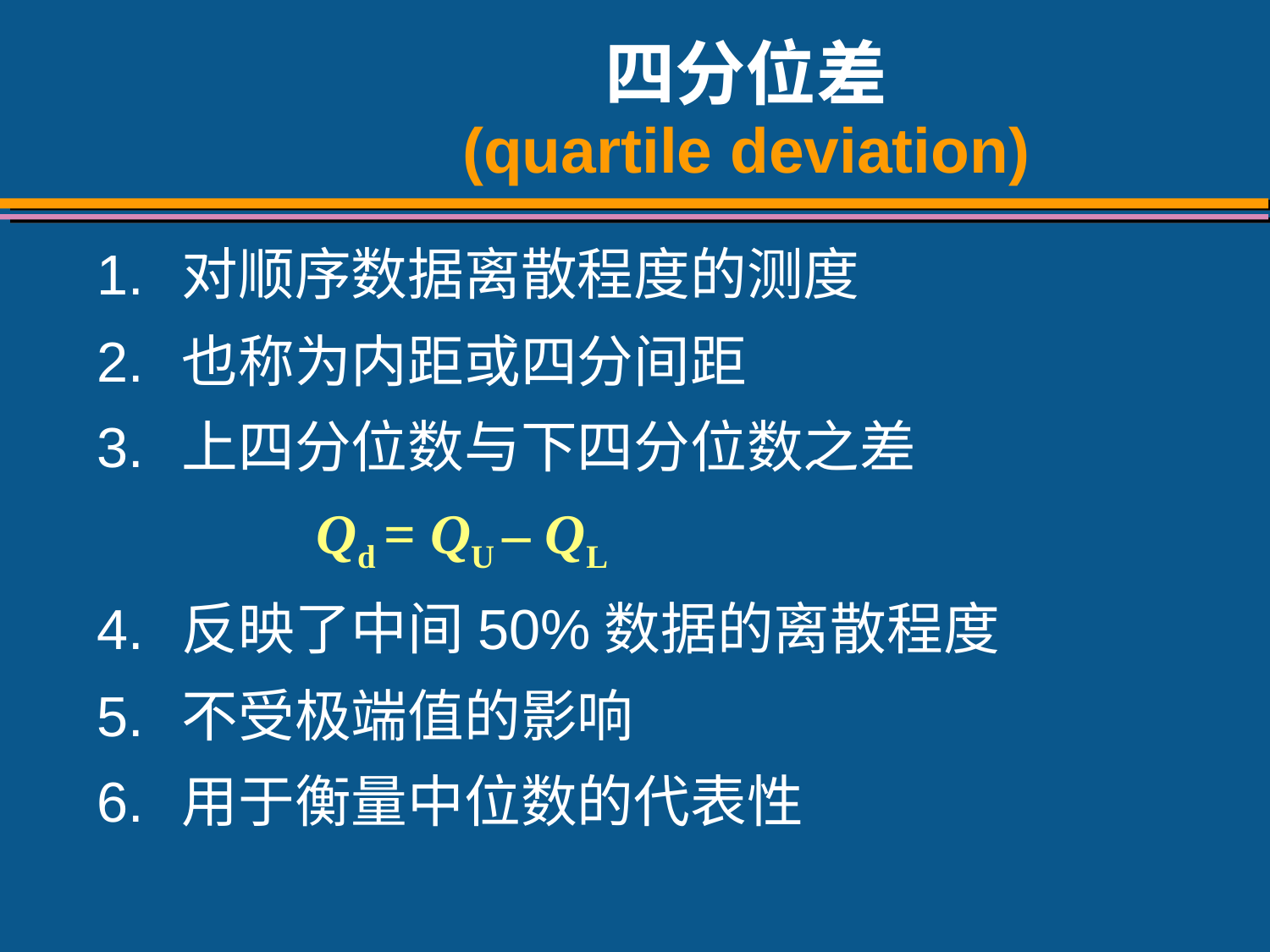

# 四分位差 (quartile deviation)
对顺序数据离散程度的测度
也称为内距或四分间距
上四分位数与下四分位数之差
              Qd = QU – QL
反映了中间50%数据的离散程度
不受极端值的影响
用于衡量中位数的代表性